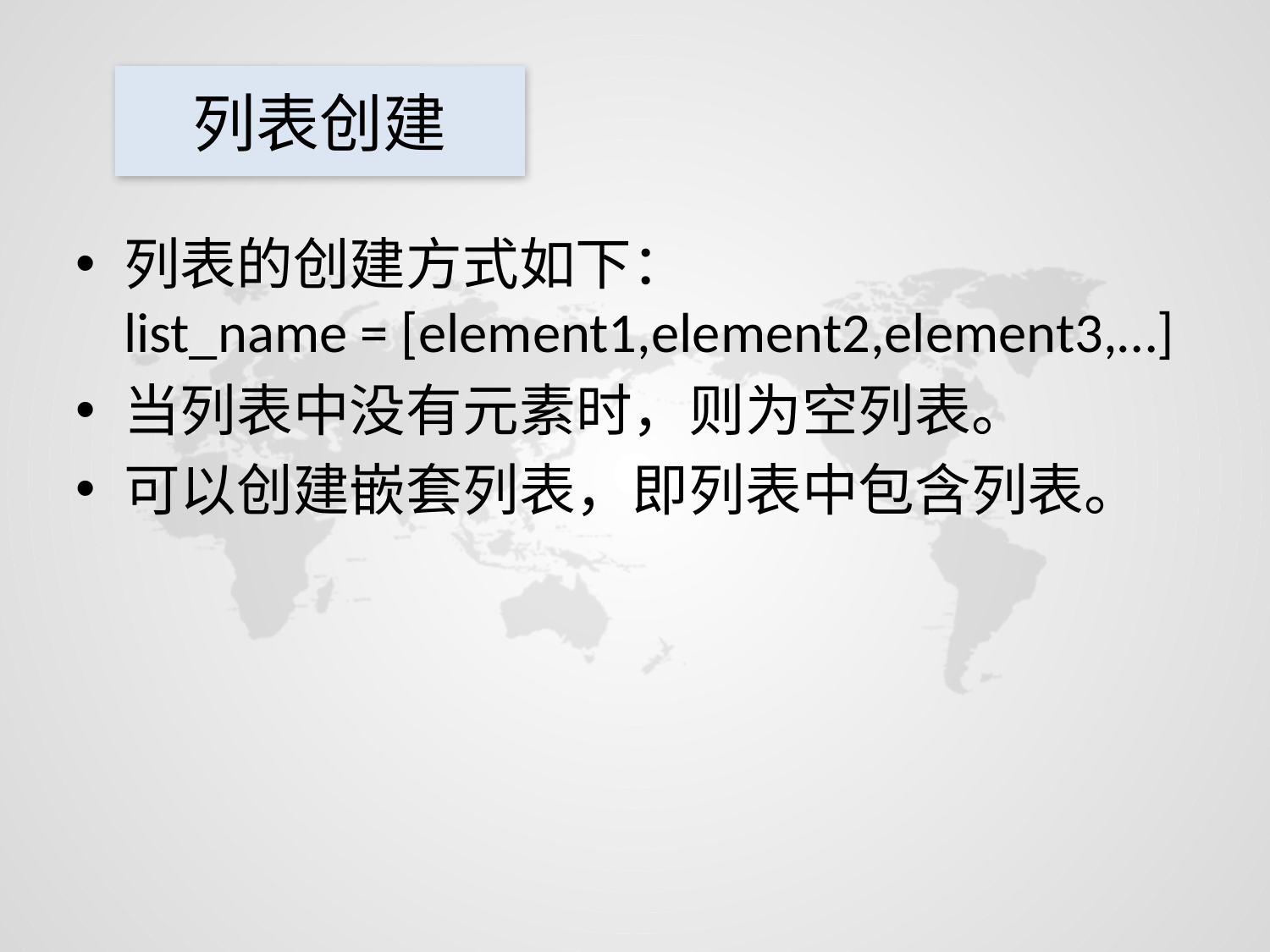

# 列表创建
列表的创建方式如下：
list_name = [element1,element2,element3,…]
当列表中没有元素时，则为空列表。
可以创建嵌套列表，即列表中包含列表。